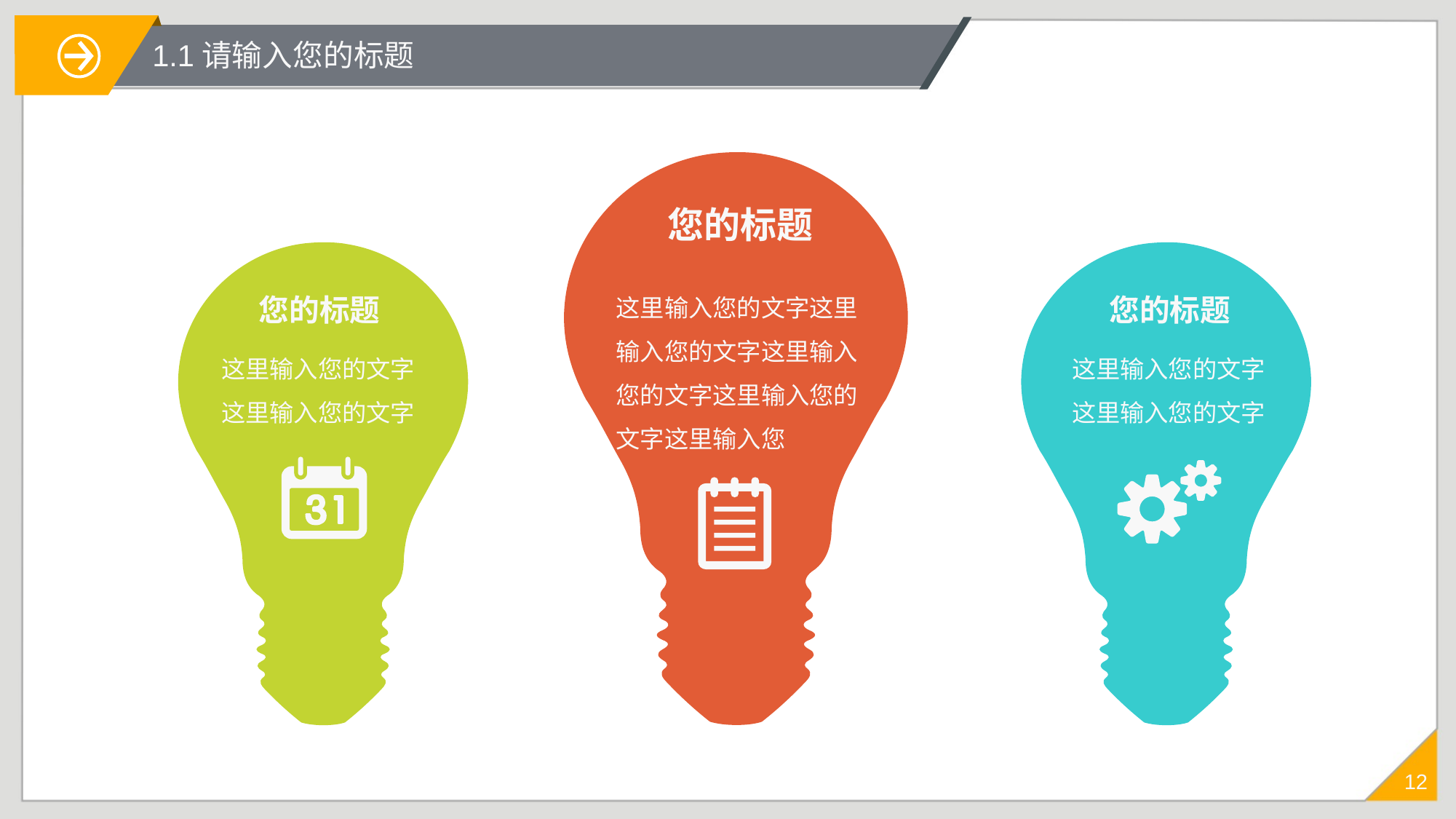

1.1请输入您的标题

您的标题

这里输入您的文字这里输入您的文字这里输入您的文字这里输入您的文字这里输入您
您的标题
您的标题
这里输入您的文字这里输入您的文字
这里输入您的文字这里输入您的文字